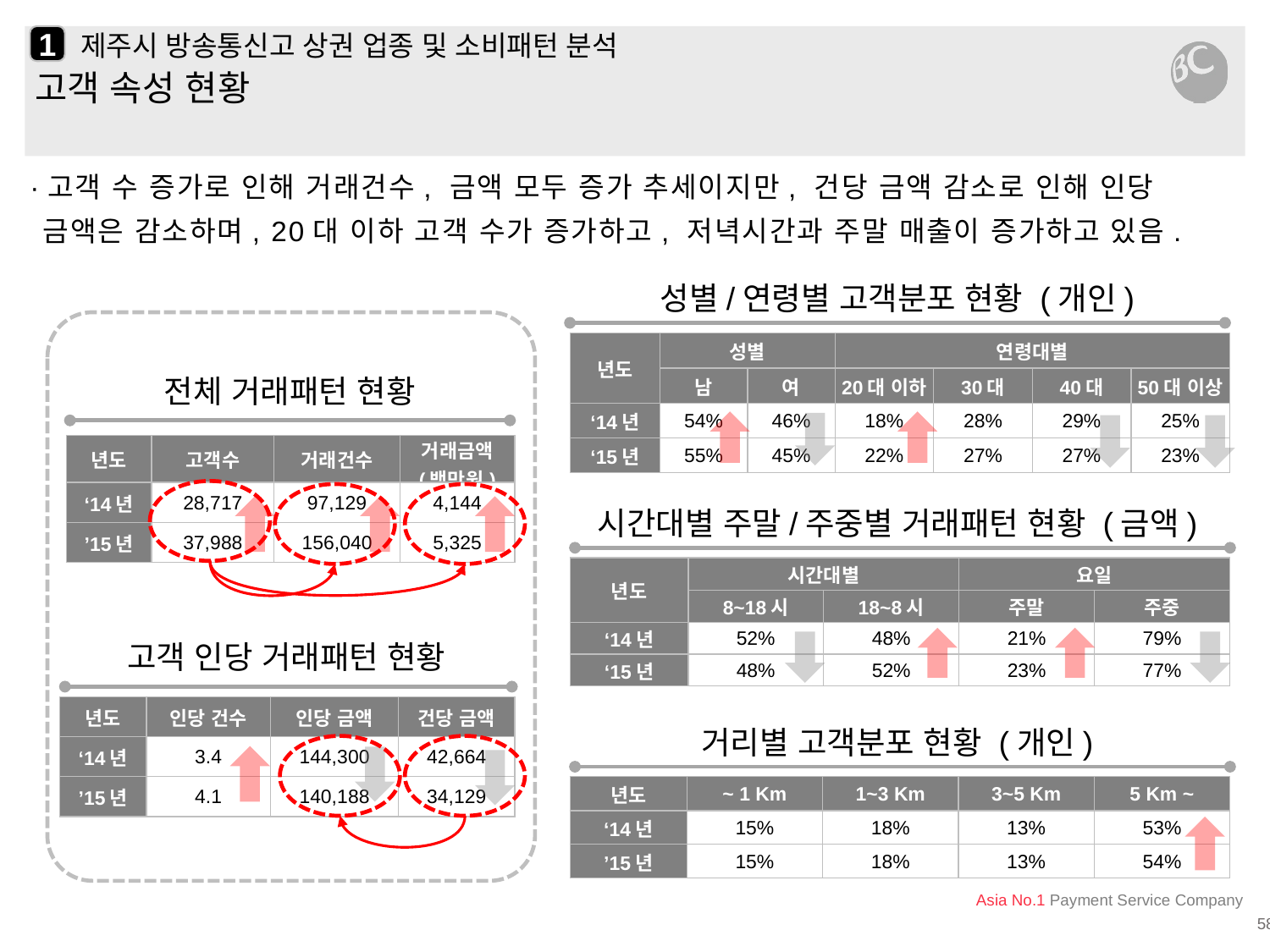

1
# 제주시 방송통신고 상권 업종 및 소비패턴 분석
고객 속성 현황
·고객 수 증가로 인해 거래건수, 금액 모두 증가 추세이지만, 건당 금액 감소로 인해 인당 금액은 감소하며, 20대 이하 고객 수가 증가하고, 저녁시간과 주말 매출이 증가하고 있음.
성별/연령별 고객분포 현황 (개인)

| 년도 | 성별 |  | 연령대별 |  |  |  |
| --- | --- | --- | --- | --- | --- | --- |
|  | 남 | 여 | 20대 이하 | 30대 | 40대 | 50대 이상 |
| ‘14년 | 54% | 46% | 18% | 28% | 29% | 25% |
| ‘15년 | 55% | 45% | 22% | 27% | 27% | 23% |
전체 거래패턴 현황

| 년도 | 고객수 | 거래건수 | 거래금액 (백만원) |
| --- | --- | --- | --- |
| ‘14년 | 28,717 | 97,129 | 4,144 |
| ’15년 | 37,988 | 156,040 | 5,325 |

시간대별 주말/주중별 거래패턴 현황 (금액)
| 년도 | 시간대별 |  | 요일 |  |
| --- | --- | --- | --- | --- |
|  | 8~18시 | 18~8시 | 주말 | 주중 |
| ‘14년 | 52% | 48% | 21% | 79% |
| ‘15년 | 48% | 52% | 23% | 77% |

고객 인당 거래패턴 현황
| 년도 | 인당 건수 | 인당 금액 | 건당 금액 |
| --- | --- | --- | --- |
| ‘14년 | 3.4 | 144,300 | 42,664 |
| ’15년 | 4.1 | 140,188 | 34,129 |
거리별 고객분포 현황 (개인)

| 년도 | ~ 1 Km | 1~3 Km | 3~5 Km | 5 Km ~ |
| --- | --- | --- | --- | --- |
| ‘14년 | 15% | 18% | 13% | 53% |
| ’15년 | 15% | 18% | 13% | 54% |